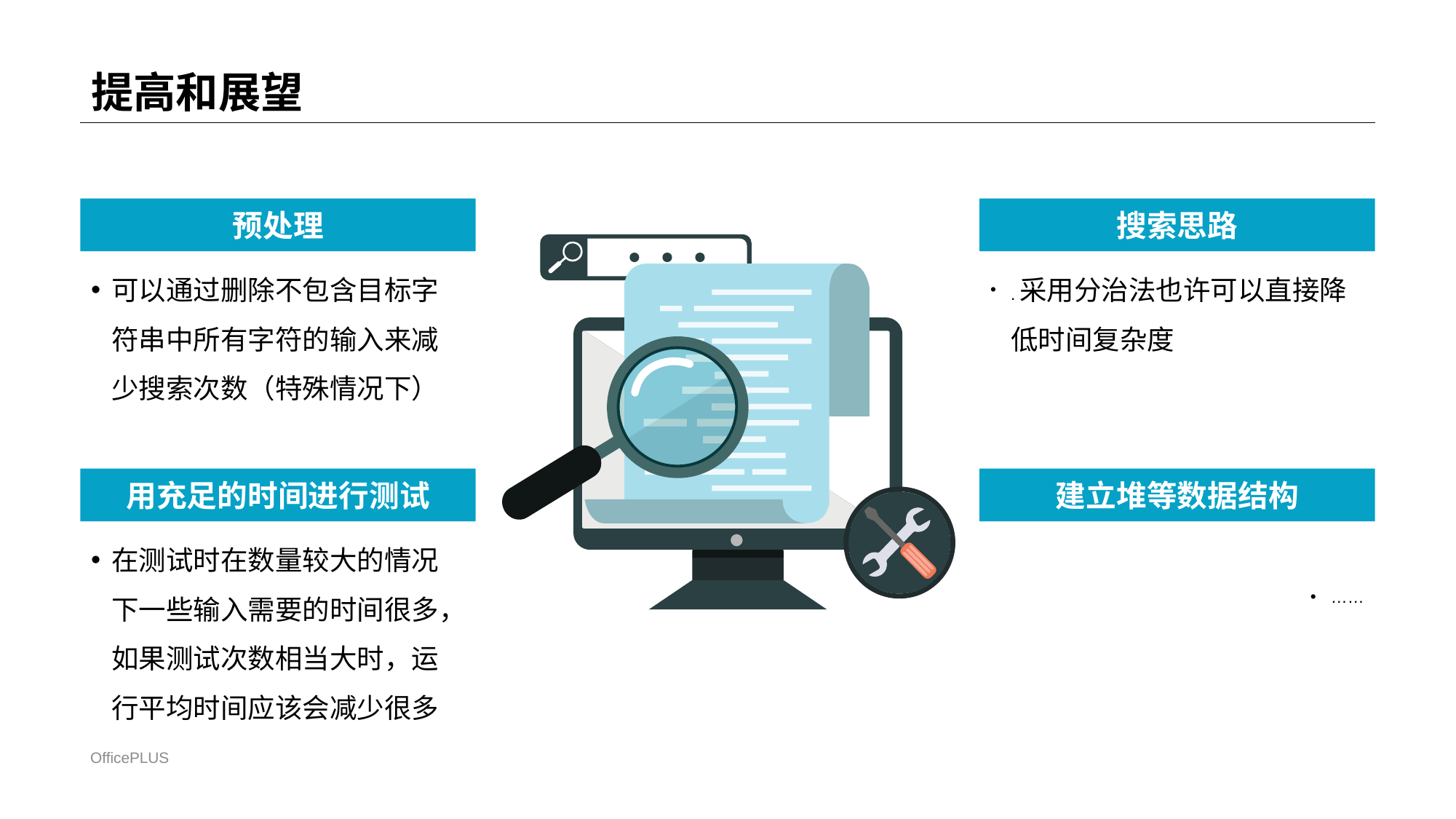

# 提高和展望
预处理
可以通过删除不包含目标字符串中所有字符的输入来减少搜索次数（特殊情况下）
搜索思路
.采用分治法也许可以直接降低时间复杂度

用充足的时间进行测试
在测试时在数量较大的情况下一些输入需要的时间很多，如果测试次数相当大时，运行平均时间应该会减少很多
建立堆等数据结构

……
OfficePLUS
20